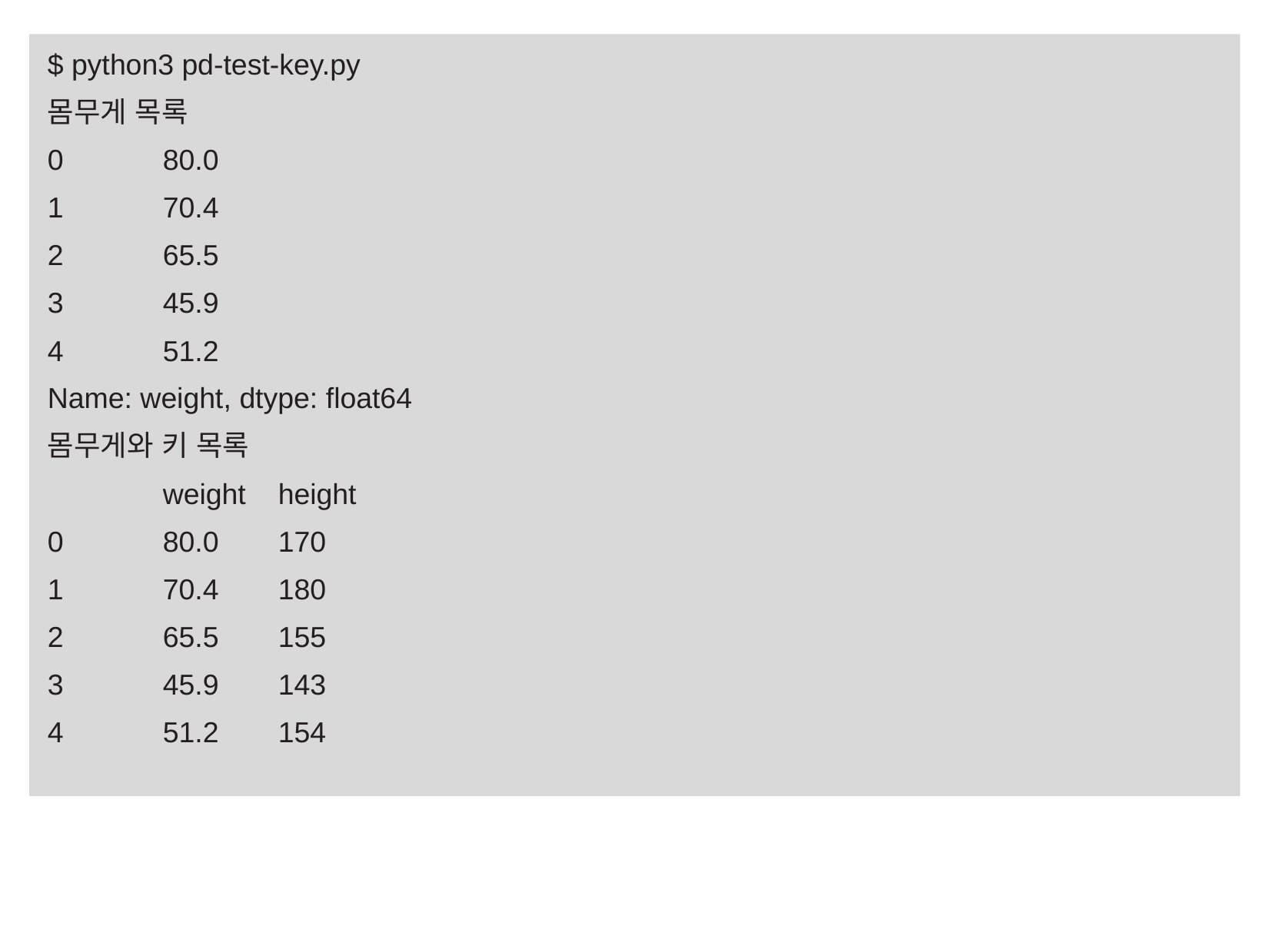

$ python3 pd-test-key.py
몸무게 목록
0	80.0
1     	70.4
2     	65.5
3     	45.9
4     	51.2
Name: weight, dtype: float64
몸무게와 키 목록
     	weight 	height
0   	80.0     	170
1   	70.4     	180
2   	65.5     	155
3   	45.9     	143
4   	51.2     	154